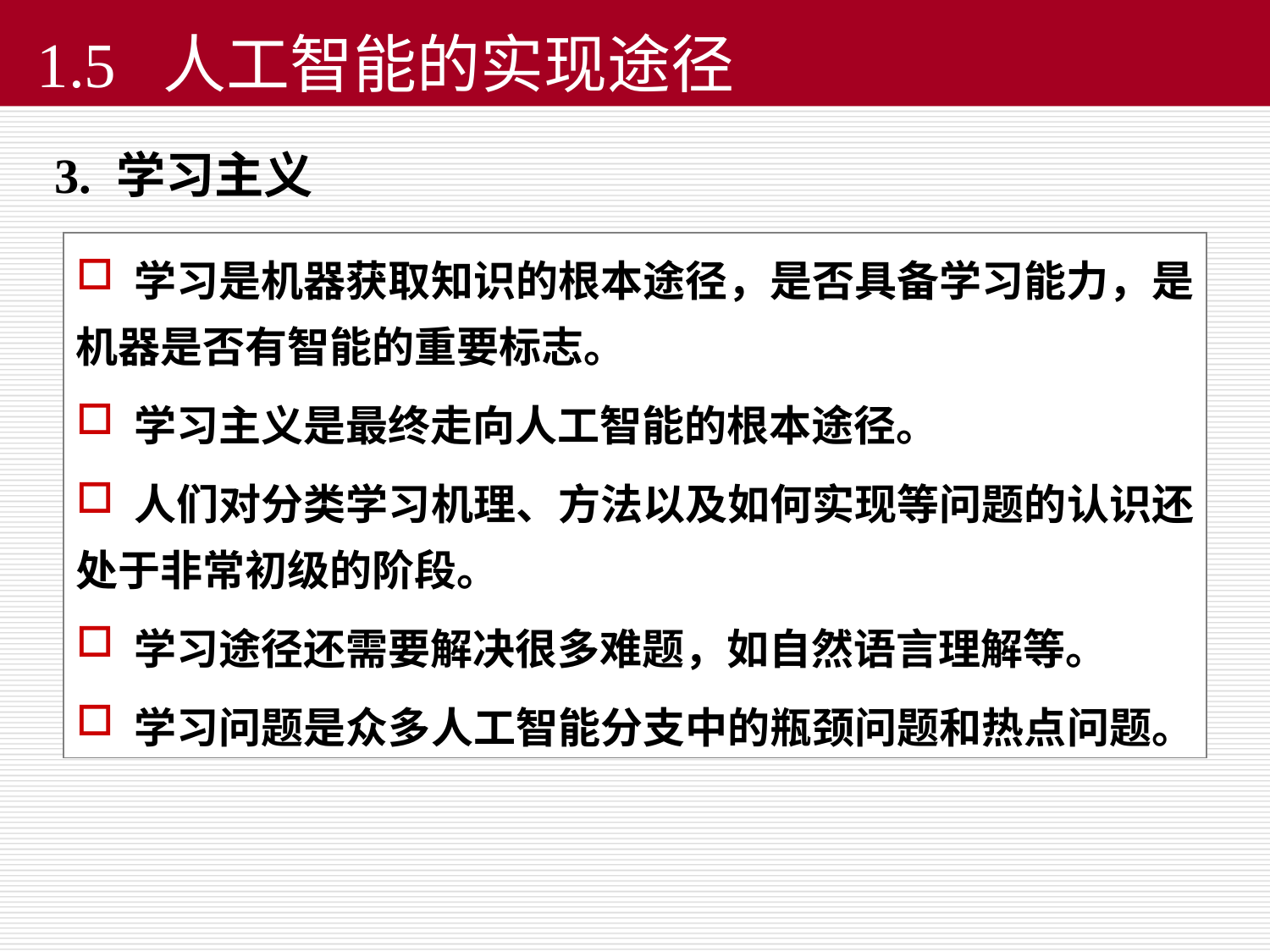

1.5  人工智能的实现途径
3. 学习主义
 学习是机器获取知识的根本途径，是否具备学习能力，是机器是否有智能的重要标志。
 学习主义是最终走向人工智能的根本途径。
 人们对分类学习机理、方法以及如何实现等问题的认识还处于非常初级的阶段。
 学习途径还需要解决很多难题，如自然语言理解等。
 学习问题是众多人工智能分支中的瓶颈问题和热点问题。
82